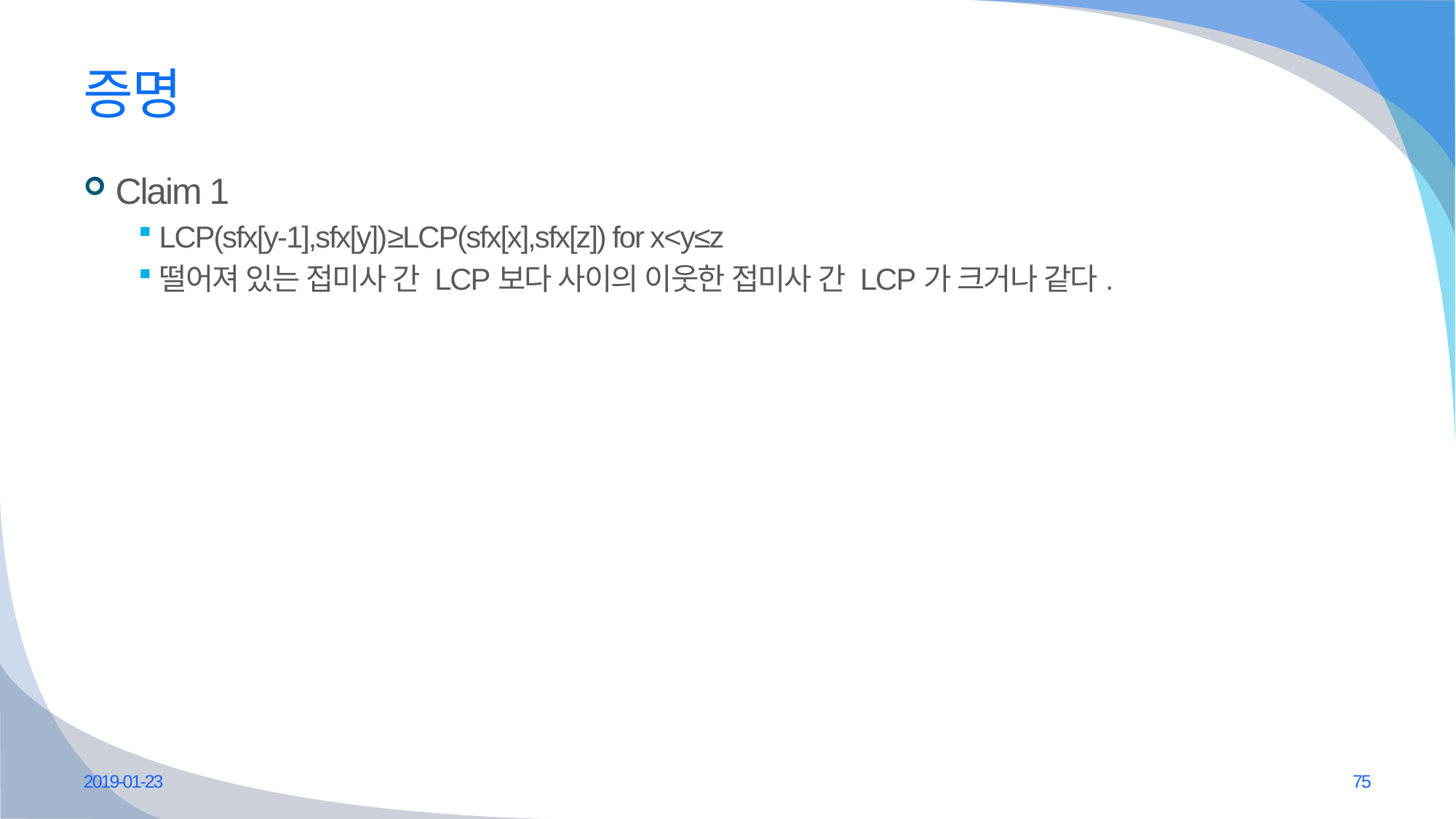

# 증명
Claim 1
LCP(sfx[y-1],sfx[y])≥LCP(sfx[x],sfx[z]) for x<y≤z
떨어져 있는 접미사 간 LCP보다 사이의 이웃한 접미사 간 LCP가 크거나 같다.
2019-01-23
75